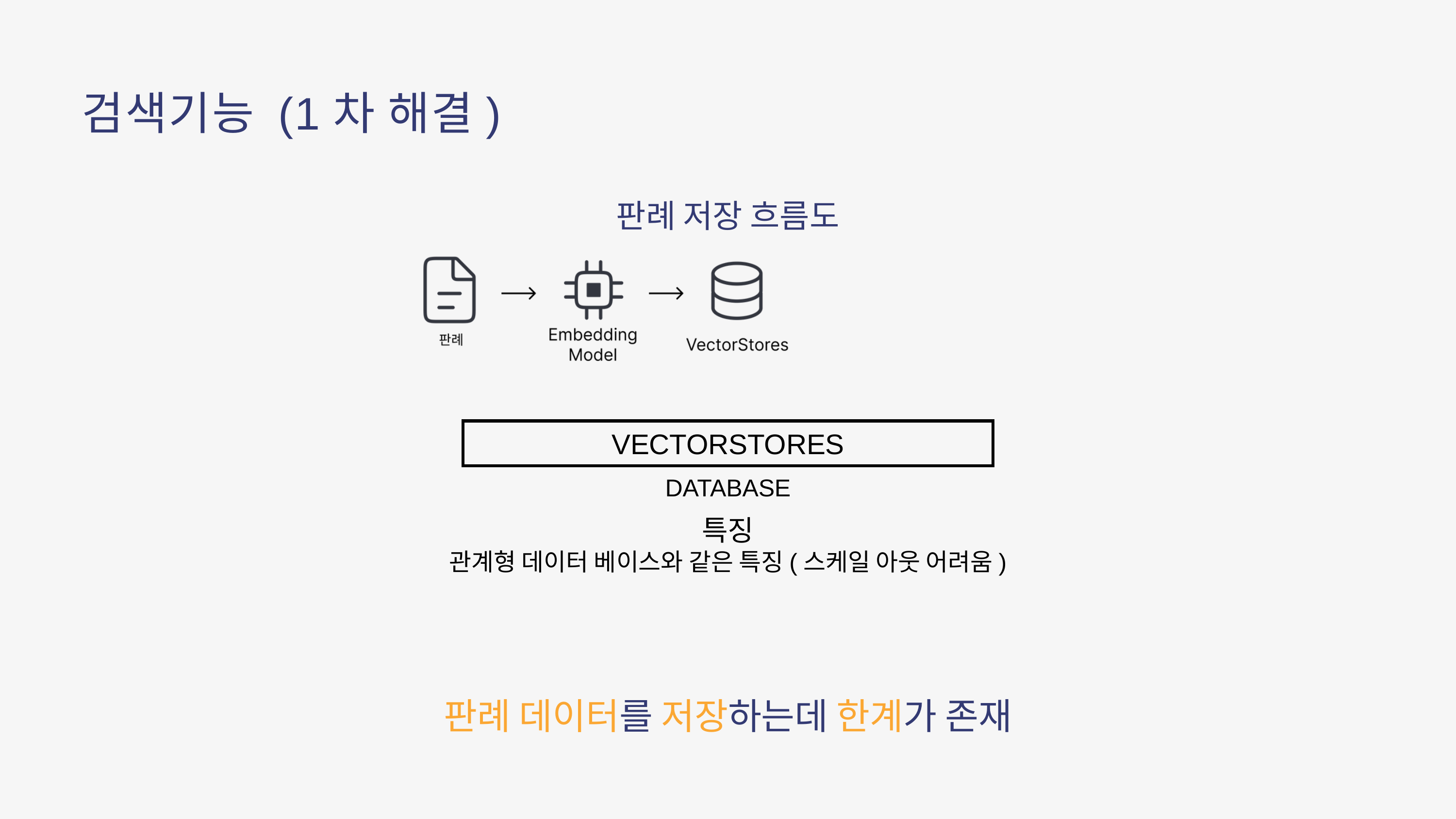

검색기능 (1차 해결)
판례 저장 흐름도

VECTORSTORES
DATABASE
특징
관계형 데이터 베이스와 같은 특징(스케일 아웃 어려움)
판례 데이터를 저장하는데 한계가 존재